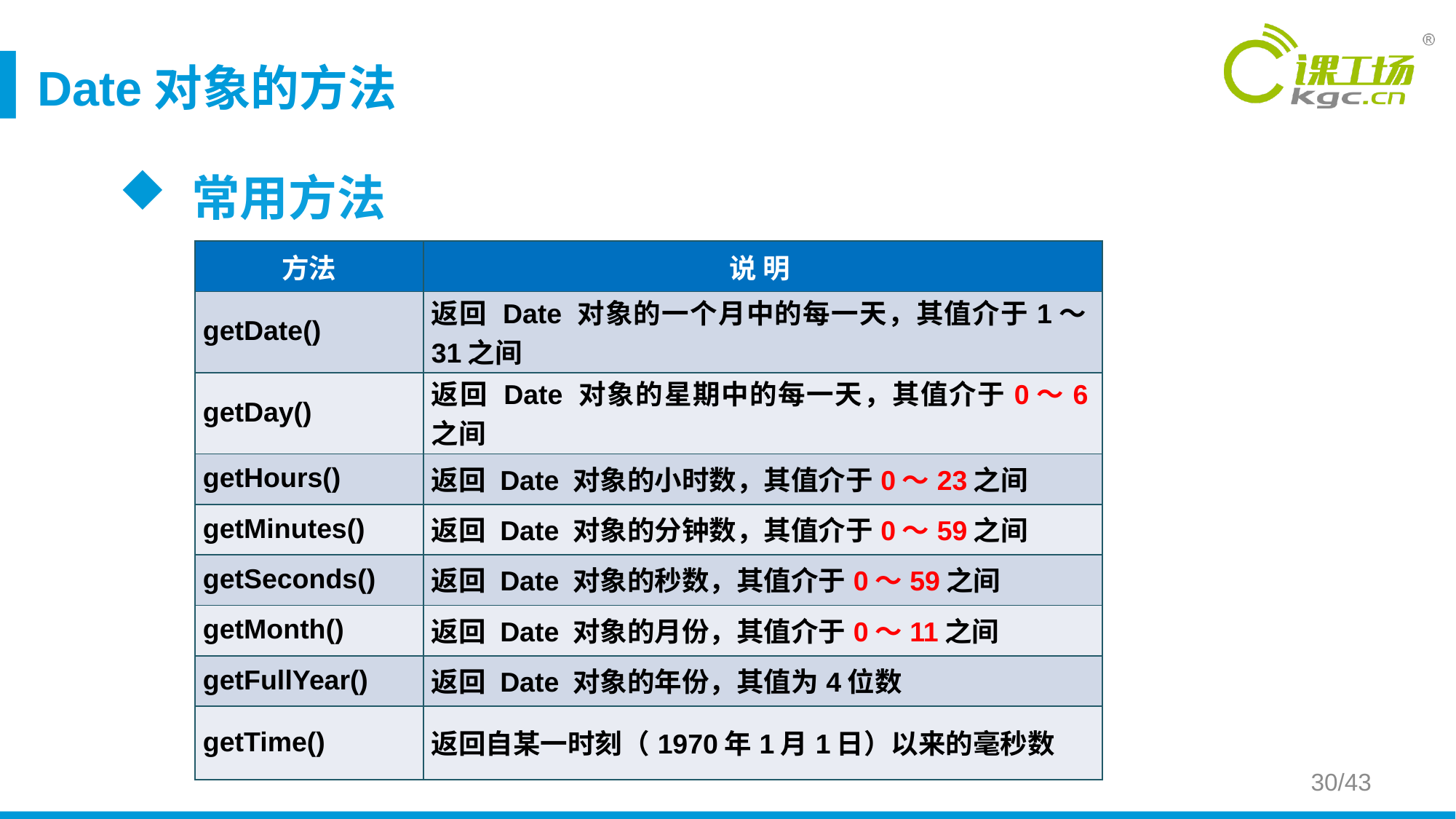

# Date对象的方法
常用方法
| 方法 | 说 明 |
| --- | --- |
| getDate() | 返回 Date 对象的一个月中的每一天，其值介于1～31之间 |
| getDay() | 返回 Date 对象的星期中的每一天，其值介于0～6之间 |
| getHours() | 返回 Date 对象的小时数，其值介于0～23之间 |
| getMinutes() | 返回 Date 对象的分钟数，其值介于0～59之间 |
| getSeconds() | 返回 Date 对象的秒数，其值介于0～59之间 |
| getMonth() | 返回 Date 对象的月份，其值介于0～11之间 |
| getFullYear() | 返回 Date 对象的年份，其值为4位数 |
| getTime() | 返回自某一时刻（1970年1月1日）以来的毫秒数 |
30/43